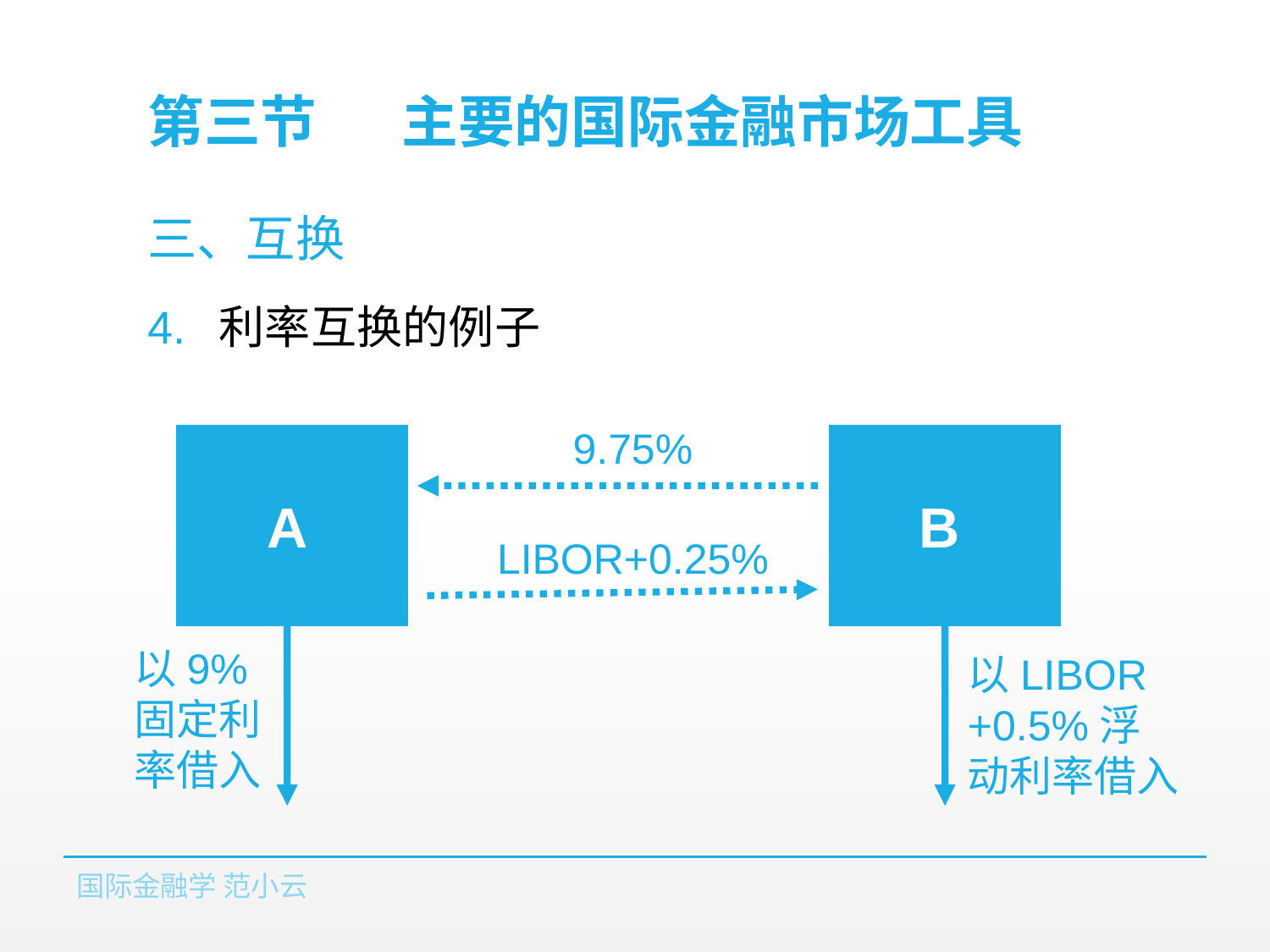

# 第三节	主要的国际金融市场工具
三、互换
利率互换的例子
9.75%

A

B

LIBOR+0.25%

以9%固定利率借入
以LIBOR +0.5%浮动利率借入
国际金融学 范小云